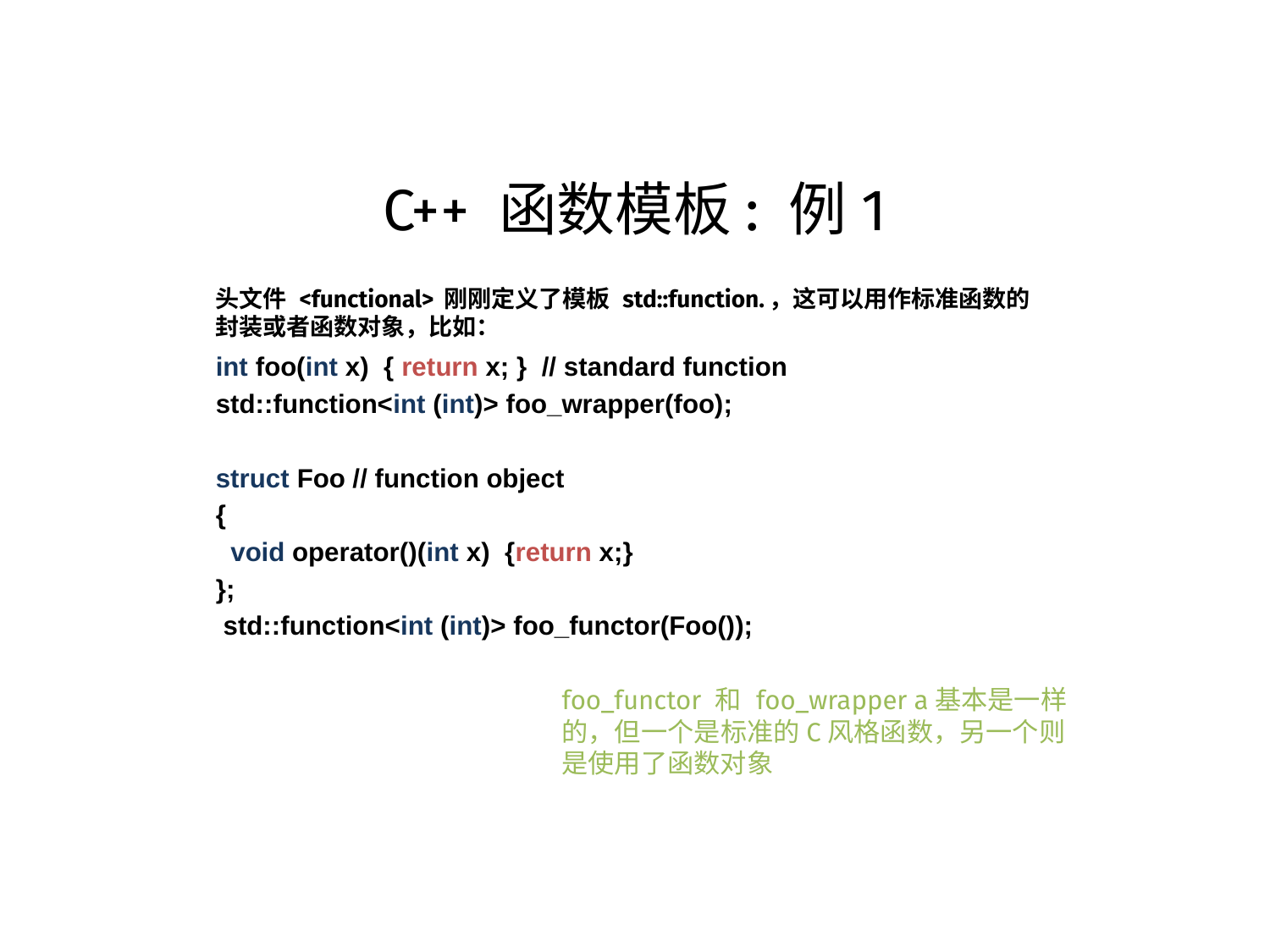

C++ 函数模板: 例1
头文件 <functional> 刚刚定义了模板 std::function.，这可以用作标准函数的封装或者函数对象，比如：
int foo(int x)  { return x; }  // standard function
std::function<int (int)> foo_wrapper(foo);

struct Foo // function object
{
  void operator()(int x)  {return x;}
};
 std::function<int (int)> foo_functor(Foo());

foo_functor 和 foo_wrapper a基本是一样的，但一个是标准的C风格函数，另一个则是使用了函数对象